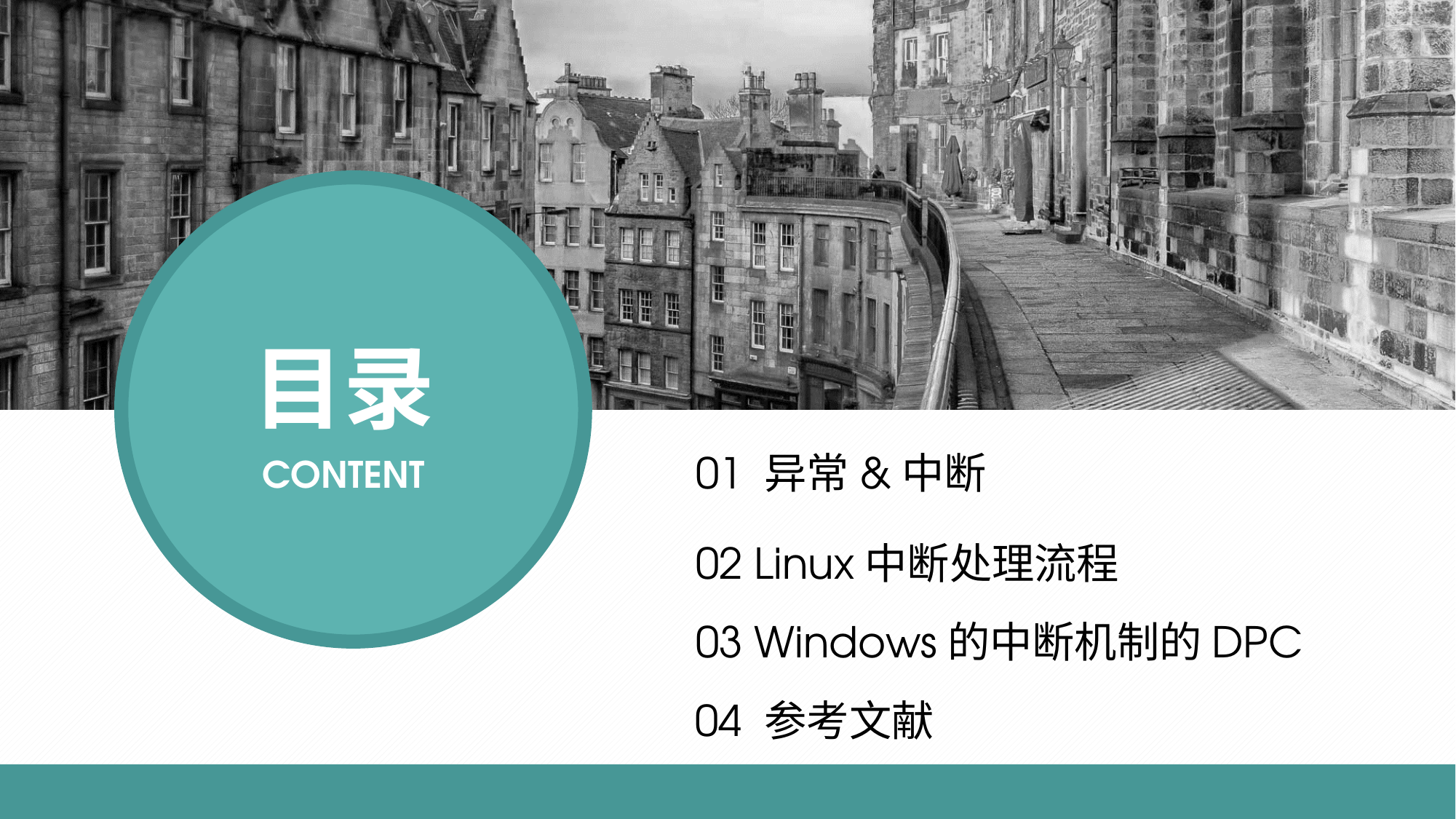

目录
CONTENT
01 异常&中断
02 Linux中断处理流程
03 Windows的中断机制的DPC

04 参考文献